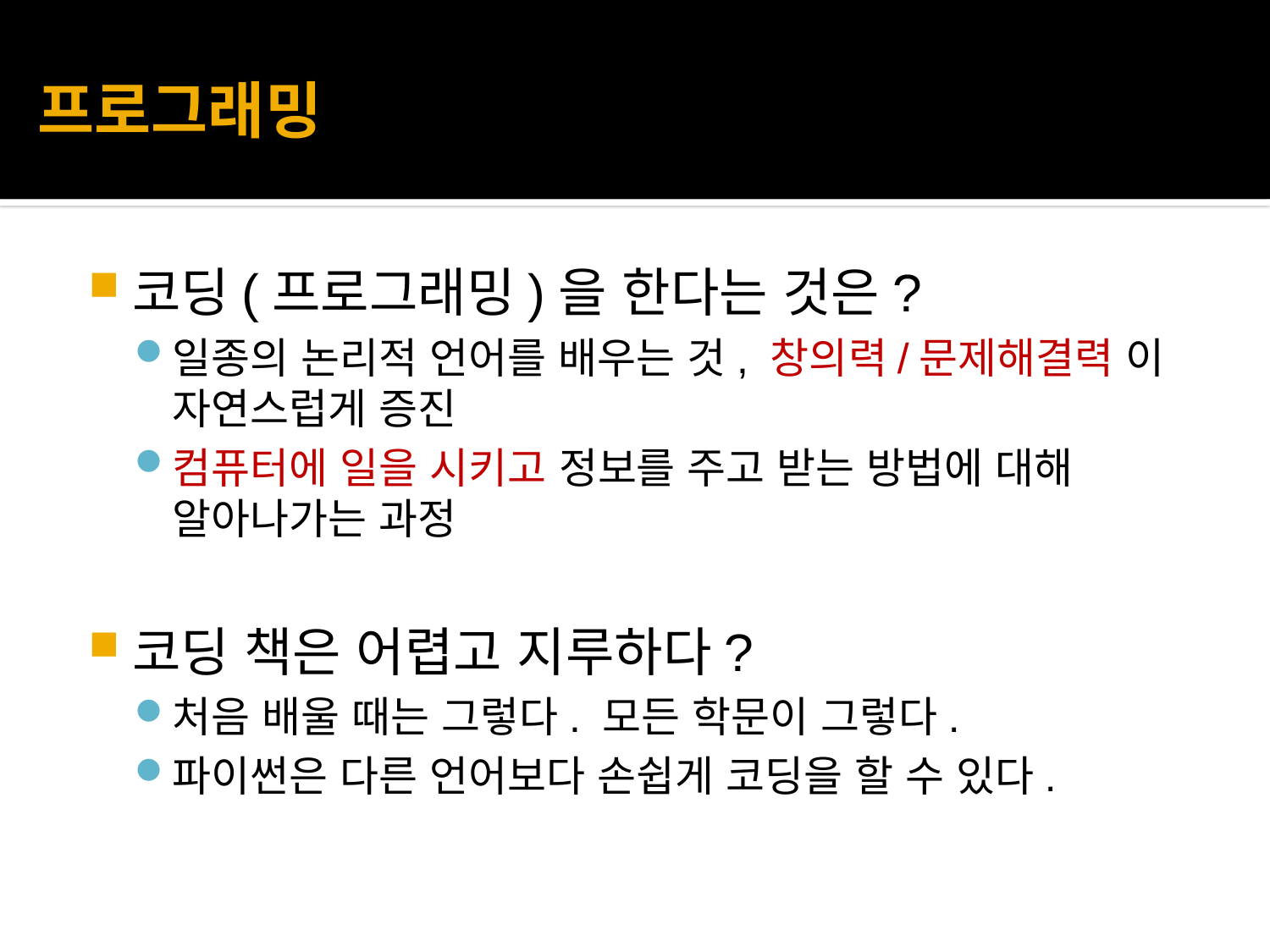

# 프로그래밍
코딩(프로그래밍)을 한다는 것은?
일종의 논리적 언어를 배우는 것, 창의력/문제해결력 이 자연스럽게 증진
컴퓨터에 일을 시키고 정보를 주고 받는 방법에 대해 알아나가는 과정

코딩 책은 어렵고 지루하다?
처음 배울 때는 그렇다. 모든 학문이 그렇다.
파이썬은 다른 언어보다 손쉽게 코딩을 할 수 있다.